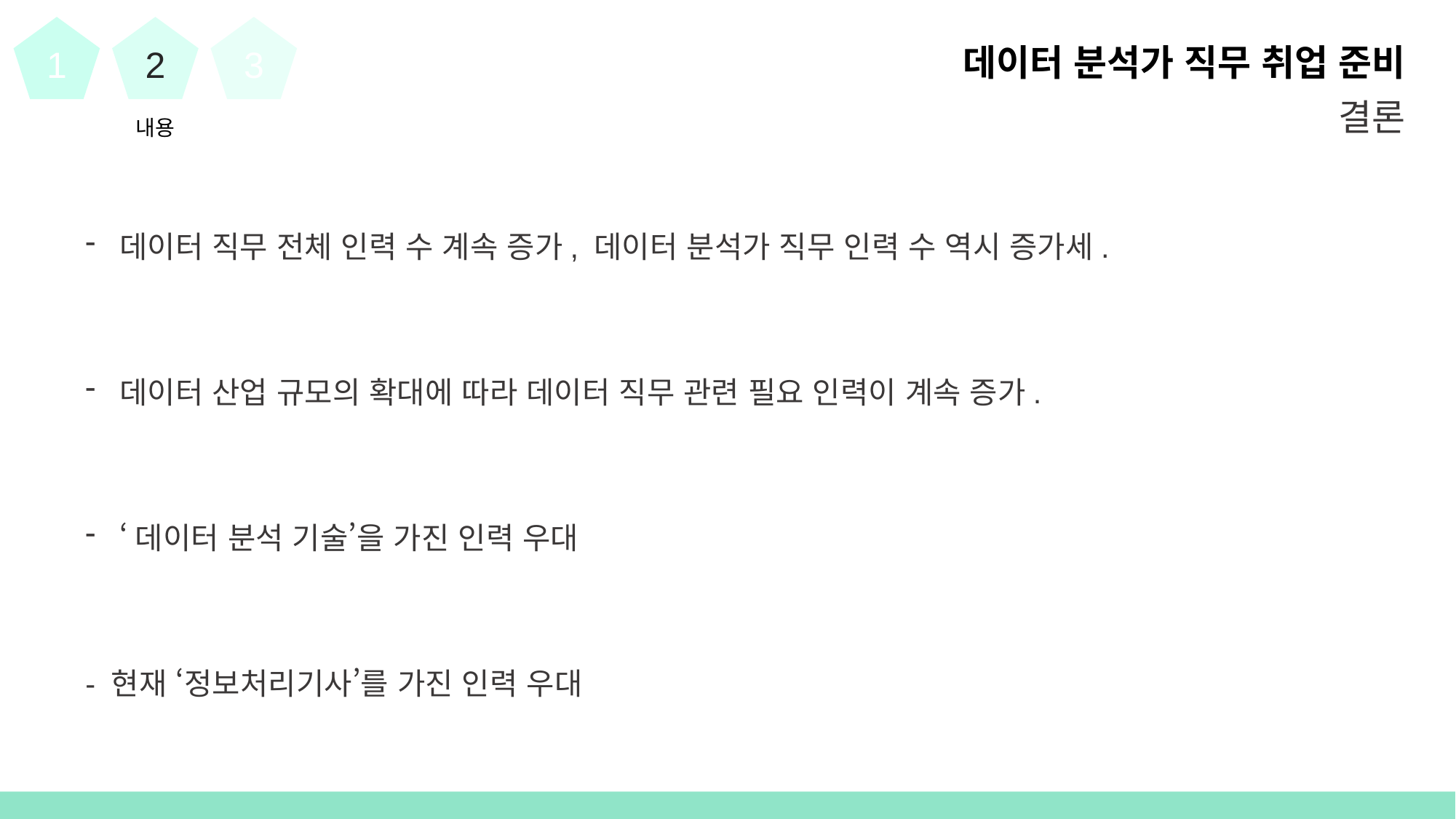

1
2
3
데이터 분석가 직무 취업 준비
결론
내용
데이터 직무 전체 인력 수 계속 증가, 데이터 분석가 직무 인력 수 역시 증가세.

데이터 산업 규모의 확대에 따라 데이터 직무 관련 필요 인력이 계속 증가.

‘데이터 분석 기술’을 가진 인력 우대

- 현재 ‘정보처리기사’를 가진 인력 우대